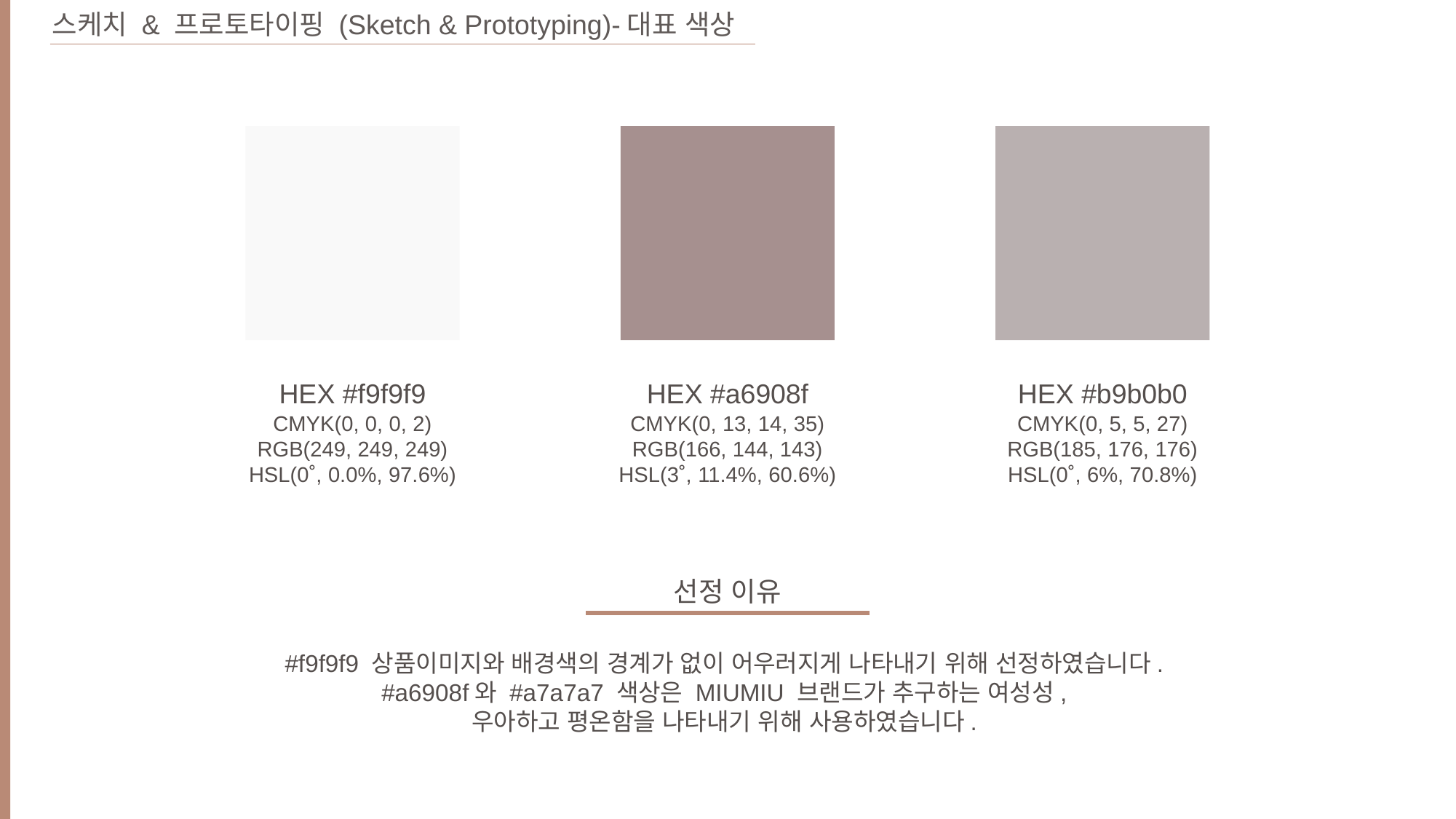

스케치 & 프로토타이핑 (Sketch & Prototyping)-대표 색상

HEX #f9f9f9
HEX #a6908f
HEX #b9b0b0
CMYK(0, 0, 0, 2)
RGB(249, 249, 249)
HSL(0˚, 0.0%, 97.6%)
CMYK(0, 13, 14, 35)
RGB(166, 144, 143)
HSL(3˚, 11.4%, 60.6%)
CMYK(0, 5, 5, 27)
RGB(185, 176, 176)
HSL(0˚, 6%, 70.8%)
선정 이유
#f9f9f9 상품이미지와 배경색의 경계가 없이 어우러지게 나타내기 위해 선정하였습니다.
#a6908f와 #a7a7a7 색상은 MIUMIU 브랜드가 추구하는 여성성,
우아하고 평온함을 나타내기 위해 사용하였습니다.